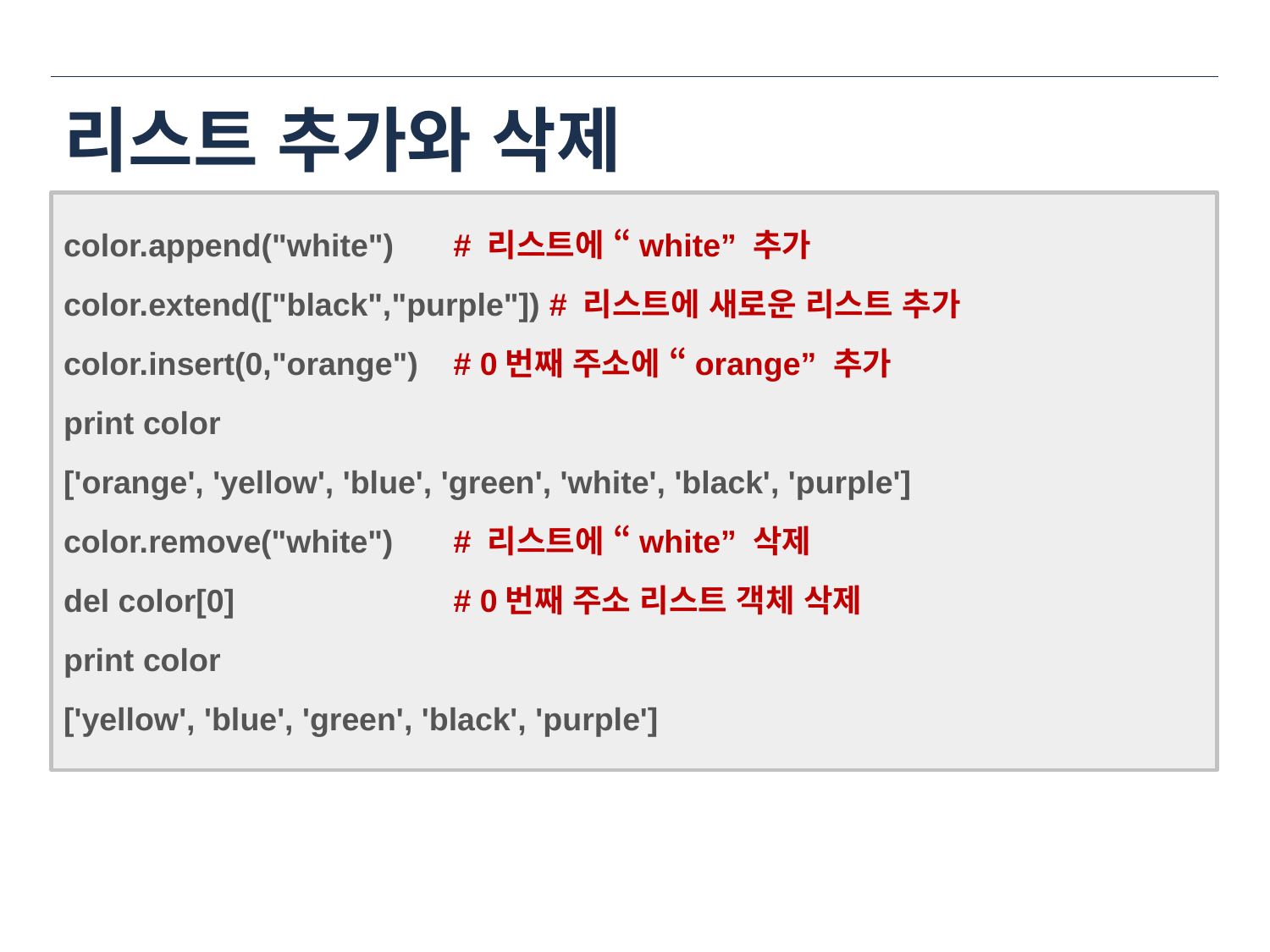

# 리스트 추가와 삭제
color.append("white")	 # 리스트에 “white” 추가
color.extend(["black","purple"]) # 리스트에 새로운 리스트 추가
color.insert(0,"orange")	 # 0번째 주소에 “orange” 추가
print color
['orange', 'yellow', 'blue', 'green', 'white', 'black', 'purple']
color.remove("white")	 # 리스트에 “white” 삭제
del color[0]		 # 0번째 주소 리스트 객체 삭제
print color
['yellow', 'blue', 'green', 'black', 'purple']